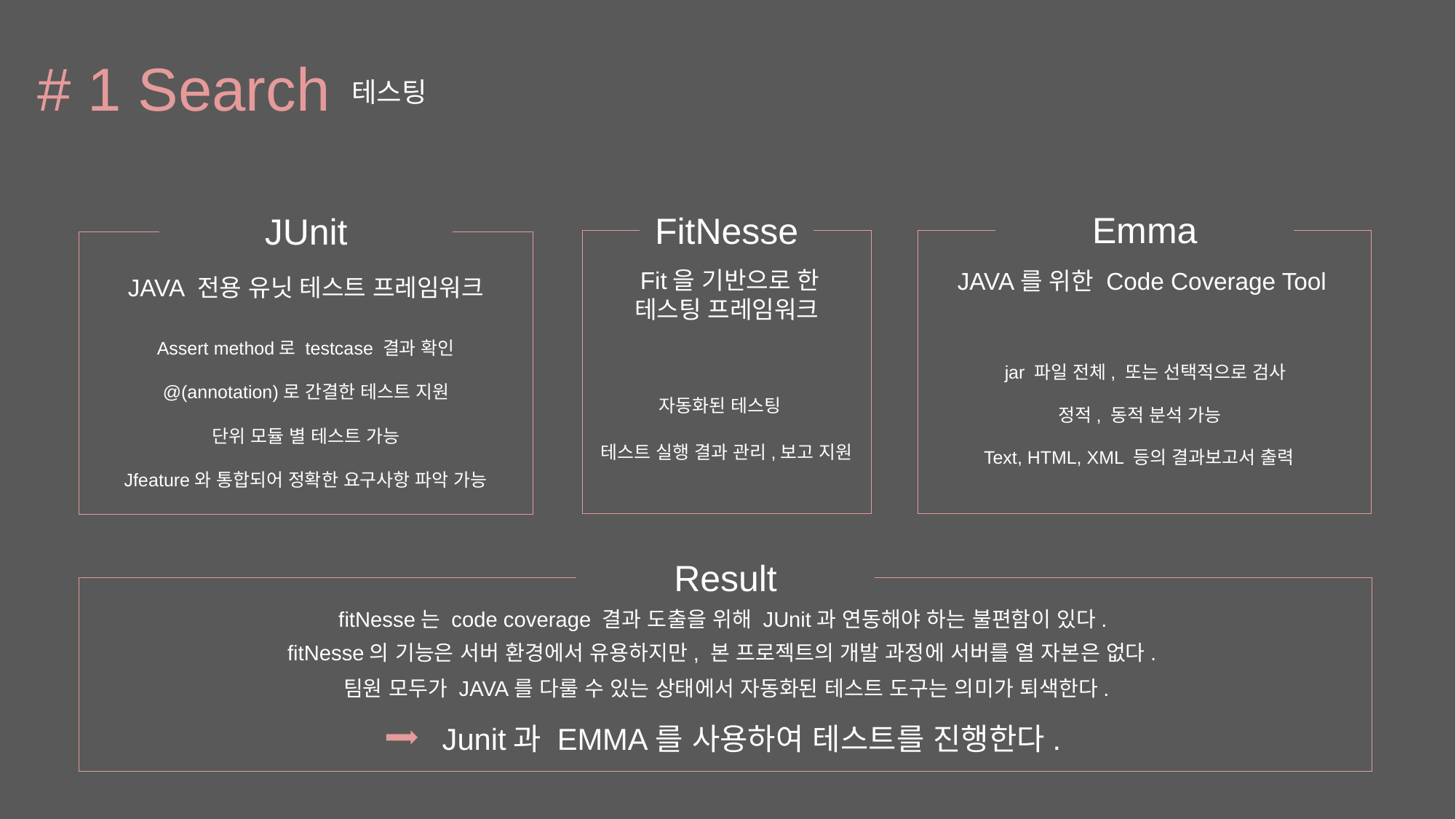

1.Junit
 JUnit은 JAVA 전용 유닛 테스트 프레임워크이다.
특징
  - 단위 모듈별(메소드 등) 테스트가 가능하여, 코드의 품질이 보장된다.
  - 정확한 단위 테스트가 가능하여, 통합 테스팅 시 모듈통합에 의해 발생하는 결함을 줄인다.
  - 다른 모듈에 의존하지 않고, 원하는 모듈만 임의의 순서대로 수행할 수 있다.
  - JFeature(요구사항,개발도구)와 통합되어 요구사항의 정확한 구현 비율을 알 수 있다.
기능 (JUnit4 이상 버전 기준)
  - assert 메소드로 테스트케이스의 수행 결과를 판별할 수 있다.
assertArrayEquals(a,b) : 배열 a 와 b 가 일치함을 확인
assertEquals(a,b) : 객체 a 와 b 가 같은 값인지 확인
assertEquals(a,b,c) : 객체 a 와 b 의 값이 오차범위 c 내에서 일치하는 지 확인
assertSame(a,b) : 객체 a 와 b 가 같은 객체인지 확인
assertTrue(a) : 조건 a 가 true 인지 확인
assertNotNull(a) : 객체 a 가 null 이 아님을 확인
 - 어노테이션으로 간결하게 테스트를 지원한다.
@Test : 이 메소드가 테스트 대상 메소드임을 의미
@Test(timeout=5000) : 이 메소드는 테스트 메소드이며, 수행시간이 5000ms 를 넘기면 실패
@Test(expected=RuntimeException.class) : RuntimeException 이 발생해야 테스트 성공
@BeforeClass, @AfterClass : 해당 테스트 클래스를 실행할 때의 전/후에 실행되도록 지정
@Before, @After : 해당 테스트 클래스에서 각 메소드들이 테스트되기 전/후에 실행되게 지정
           2.EMMA
 JAVA 프로그램을 위한 Code coverage 도구로, Code coverage를 클래스, 메소드, 라인, 블록 단위로 측정 및 보고한다.
Code coverage는 테스트를 수행했을 때 실제로 실행된 코드의 비율을 측정하여 그 테스트의 효과를 평가하는 기법이다.
디버깅, 유닛 테스트 등을 수행하면 자동으로 그 결과에 대한 Code coverage가 측정된다.
따라서 JUnit과 같은 단위 테스트 도구를 이용한 결과에 대하여 Code coverage를 분석할 수 있다. EclEmma는 이클립스를 기반으로 동작하는 java code coverage 도구로, 이클립스 환경에서 프로그램 실행,
 특징
  - 개별 클래스 파일이나 jar 파일 전체, 또는 그 일부를 선택적으로 검사할 수 있다.
  - 정적 분석이나 동적 분석이 가능하고 오버헤드가 매우 낮다.
  - 결과를 Text, HTML, XML 등 형태의 보고서로 출력해 준다.
기능 (EclEmma & JUnit)
  - 프로그램 실행 또는 테스팅에 따른 Coverage 테스트 결과를 표로써 출력해준다.
  - Coverage 결과를 소스코드 위에서 색으로 보기 쉽게 나타내준다.
       (검증됨 : 녹색, 부분적으로 테스트됨 : 노란색, 테스트가 안됨 : 빨간색)
  - HTML, XML, text 등으로 Export할 수 있다.
           3. FiNesse
 Fit을 기반으로 하여, 웹상에서 테스트 결과를 관리하고 보고한다. Fit이란 자동화 테스팅 프레임워크로, 테스트들을 보여주고 테스트들의 자동 체킹 결과를 보고한 다. FitNesse는 Fit을 손쉽게 사용할 수 있도록 구현한 것으로, 개발 커뮤니케이션 향상에 용이하고, 테스트 케이스 추가 작업이 용이하며 회귀 테스트가 가능하다. 웹환경에서 테스트를 관리하고 보고한다.
특징
- 자동화된 테스팅을 위한 강력한 프레임워크이다.
- 테이블 기반의 웹 리포팅을 지원한다.
- 테스트 실행 및 결과 관리(롤백, 백업 등) 및 보고를 지원한다.
기능
- Editpage:wiki 페이지 편집 및 테스트 페이지 생성
- Properties : 페이지 설정 화면으로, 각 테스트의 Type, Action 및 기타 환경 설정
Search : 제목별, 내용별, property별 검색
- Files : FitNesse 폴더에 대해 파일 탐색 및 업로드/다운로드 가능
-Versions: 테스트 및 페이지 수정 등에 대해 이전 버전 선택 가능
- RecentChanges : FitNesse 내부 변화 로그 출력
 User Guide : FitNesse의 매뉴얼 페이지
 - Test History : 시간 별로 테스트 수행내역을 테이블을 바탕으로 하여 출력
           4. 결론
1,2번에 해당하는 JUnit과 EMMA는 함께 사용할 수 있고, 3번에 해당하는 FitNesse는 독립적으로 사용할 수 있다. 두 경우 모두 코드 단위의 유닛 테스트를 지원한다. JUnit은 EMMA와 연동하여 code coverage를 할 수 있고, FitNesse는 code coverage를 하기 위해 선 JUnit과 연동해야 한다. (자료1 참조) FitNesse는 자동화 테스트 도구로, 언어의 전문적인 지식 없이도 테스트 케이스를 만들 수 있다. 또한 자체적으로 wiki를 가지고 있다, 즉 문서 도구까지 지원한다. 위 내용을 정리하면 다음과 같다.
# 1 Search
테스팅
Emma
FitNesse
JUnit

 Fit을 기반으로 한
테스팅 프레임워크
JAVA를 위한 Code Coverage Tool
JAVA 전용 유닛 테스트 프레임워크
Assert method로 testcase 결과 확인
jar 파일 전체, 또는 선택적으로 검사
@(annotation)로 간결한 테스트 지원
자동화된 테스팅
정적, 동적 분석 가능
단위 모듈 별 테스트 가능
테스트 실행 결과 관리,보고 지원
Text, HTML, XML 등의 결과보고서 출력
Jfeature와 통합되어 정확한 요구사항 파악 가능
Result

fitNesse는 code coverage 결과 도출을 위해 JUnit과 연동해야 하는 불편함이 있다.
fitNesse의 기능은 서버 환경에서 유용하지만, 본 프로젝트의 개발 과정에 서버를 열 자본은 없다.
팀원 모두가 JAVA를 다룰 수 있는 상태에서 자동화된 테스트 도구는 의미가 퇴색한다.
Junit과 EMMA를 사용하여 테스트를 진행한다.